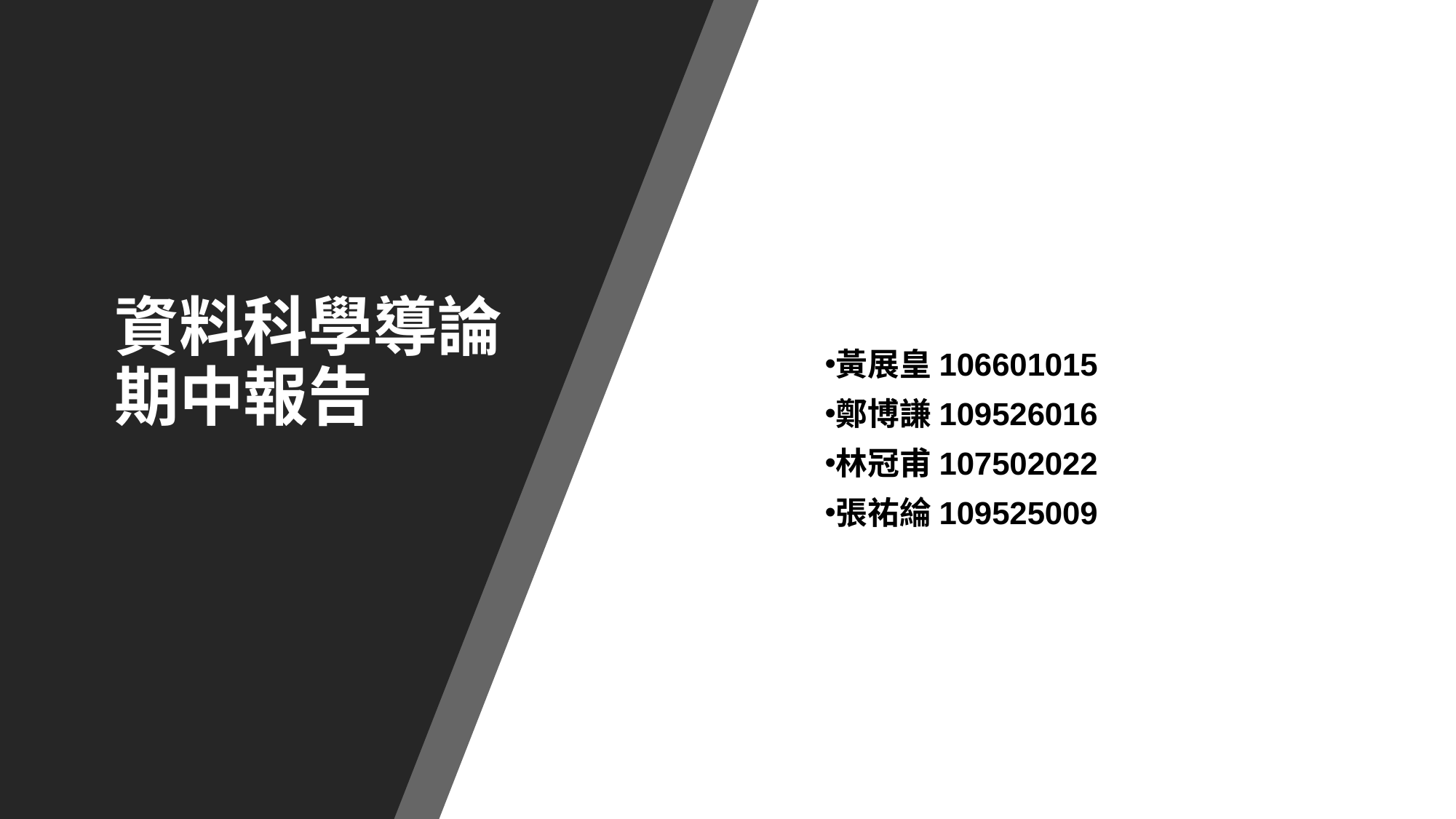

# 資料科學導論 期中報告
黃展皇106601015
鄭博謙109526016
林冠甫107502022
張祐綸109525009